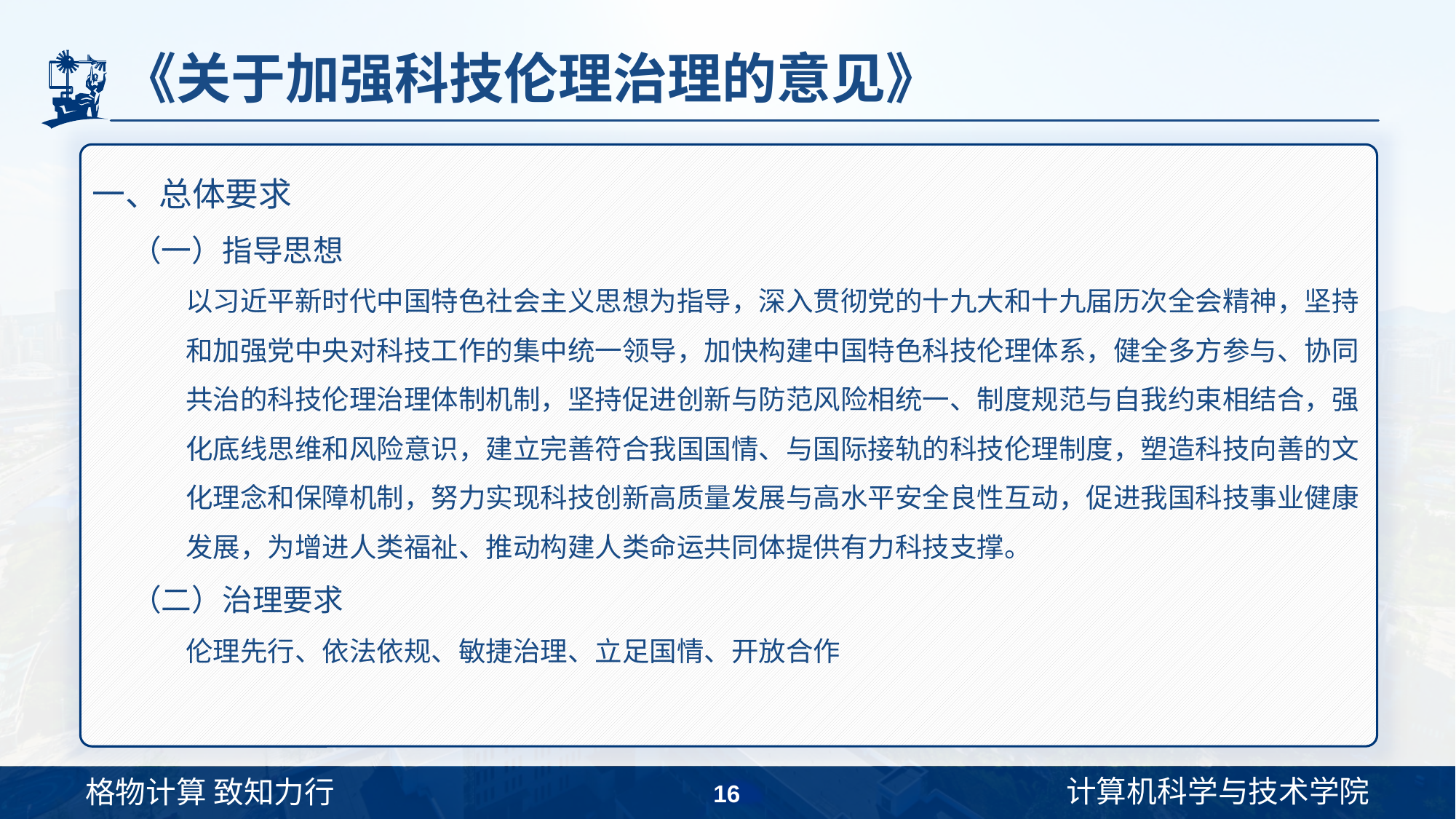

# 《关于加强科技伦理治理的意见》
一、总体要求
（一）指导思想
以习近平新时代中国特色社会主义思想为指导，深入贯彻党的十九大和十九届历次全会精神，坚持和加强党中央对科技工作的集中统一领导，加快构建中国特色科技伦理体系，健全多方参与、协同共治的科技伦理治理体制机制，坚持促进创新与防范风险相统一、制度规范与自我约束相结合，强化底线思维和风险意识，建立完善符合我国国情、与国际接轨的科技伦理制度，塑造科技向善的文化理念和保障机制，努力实现科技创新高质量发展与高水平安全良性互动，促进我国科技事业健康发展，为增进人类福祉、推动构建人类命运共同体提供有力科技支撑。
（二）治理要求
伦理先行、依法依规、敏捷治理、立足国情、开放合作
16